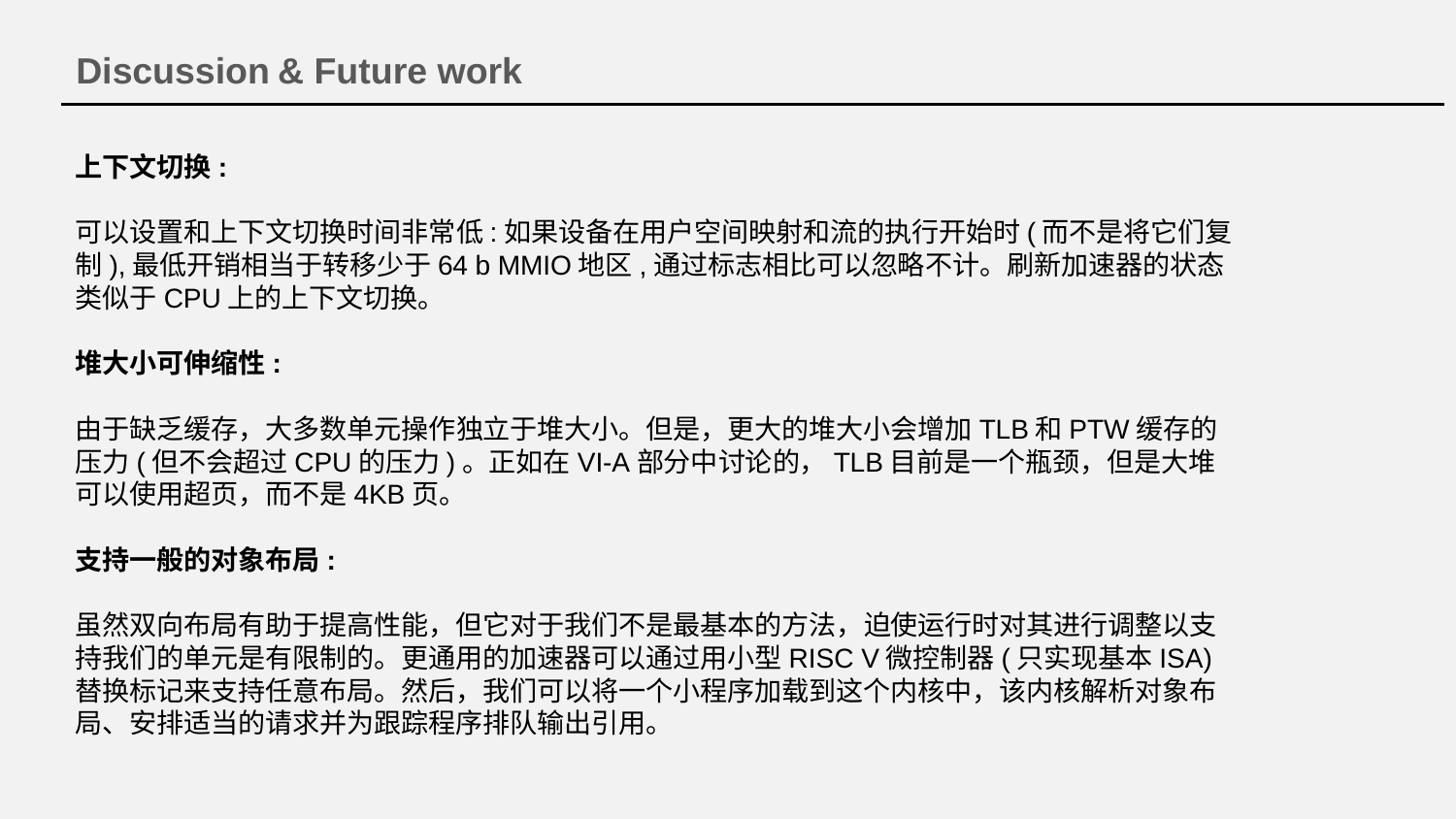

Discussion & Future work
上下文切换:

可以设置和上下文切换时间非常低:如果设备在用户空间映射和流的执行开始时(而不是将它们复制),最低开销相当于转移少于64 b MMIO地区,通过标志相比可以忽略不计。刷新加速器的状态类似于CPU上的上下文切换。

堆大小可伸缩性:

由于缺乏缓存，大多数单元操作独立于堆大小。但是，更大的堆大小会增加TLB和PTW缓存的压力(但不会超过CPU的压力)。正如在VI-A部分中讨论的，TLB目前是一个瓶颈，但是大堆可以使用超页，而不是4KB页。

支持一般的对象布局:

虽然双向布局有助于提高性能，但它对于我们不是最基本的方法，迫使运行时对其进行调整以支持我们的单元是有限制的。更通用的加速器可以通过用小型RISC V微控制器(只实现基本ISA)替换标记来支持任意布局。然后，我们可以将一个小程序加载到这个内核中，该内核解析对象布局、安排适当的请求并为跟踪程序排队输出引用。